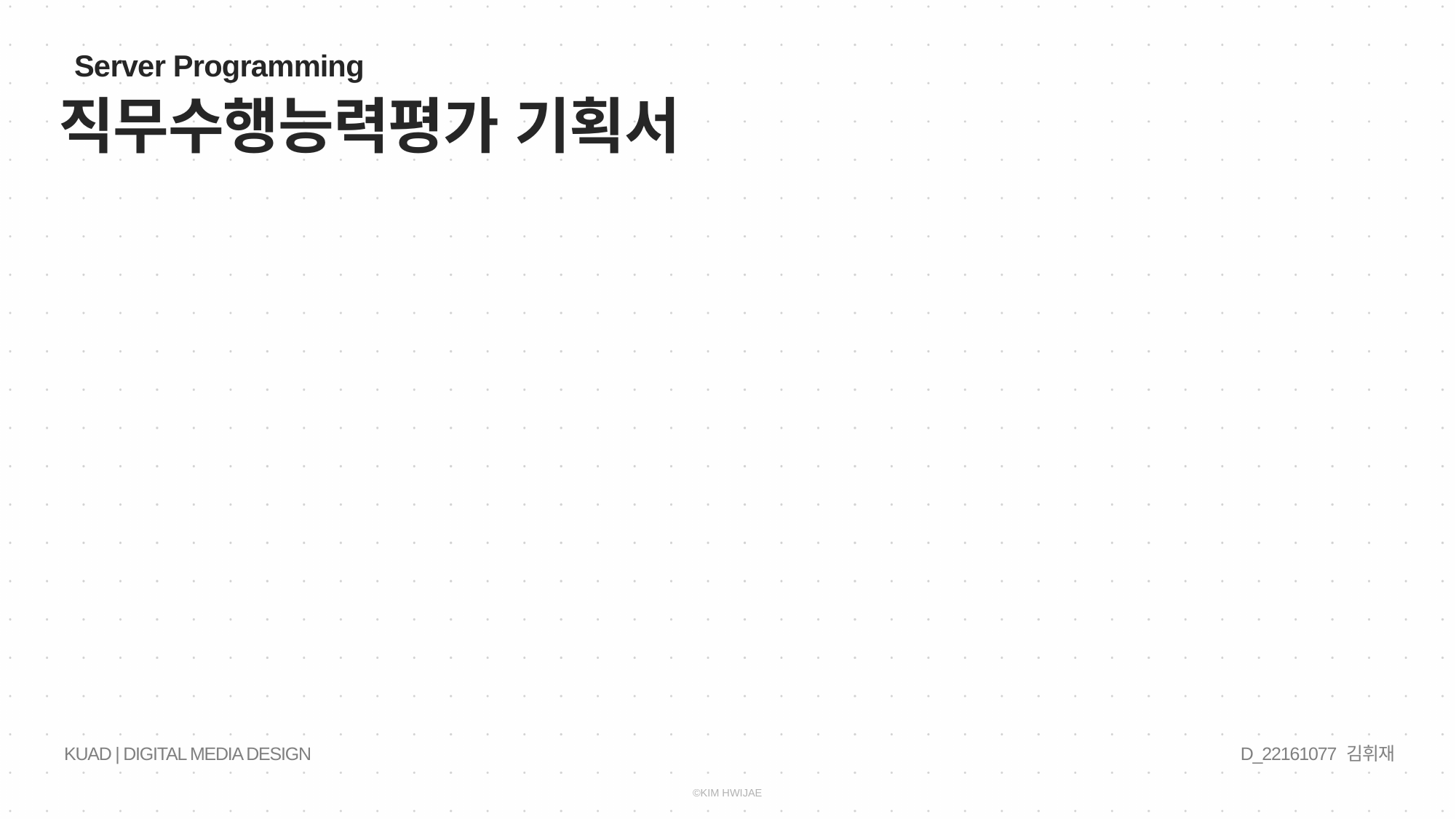

직무수행능력평가 기획서
D_22161077 김휘재
KUAD | DIGITAL MEDIA DESIGN